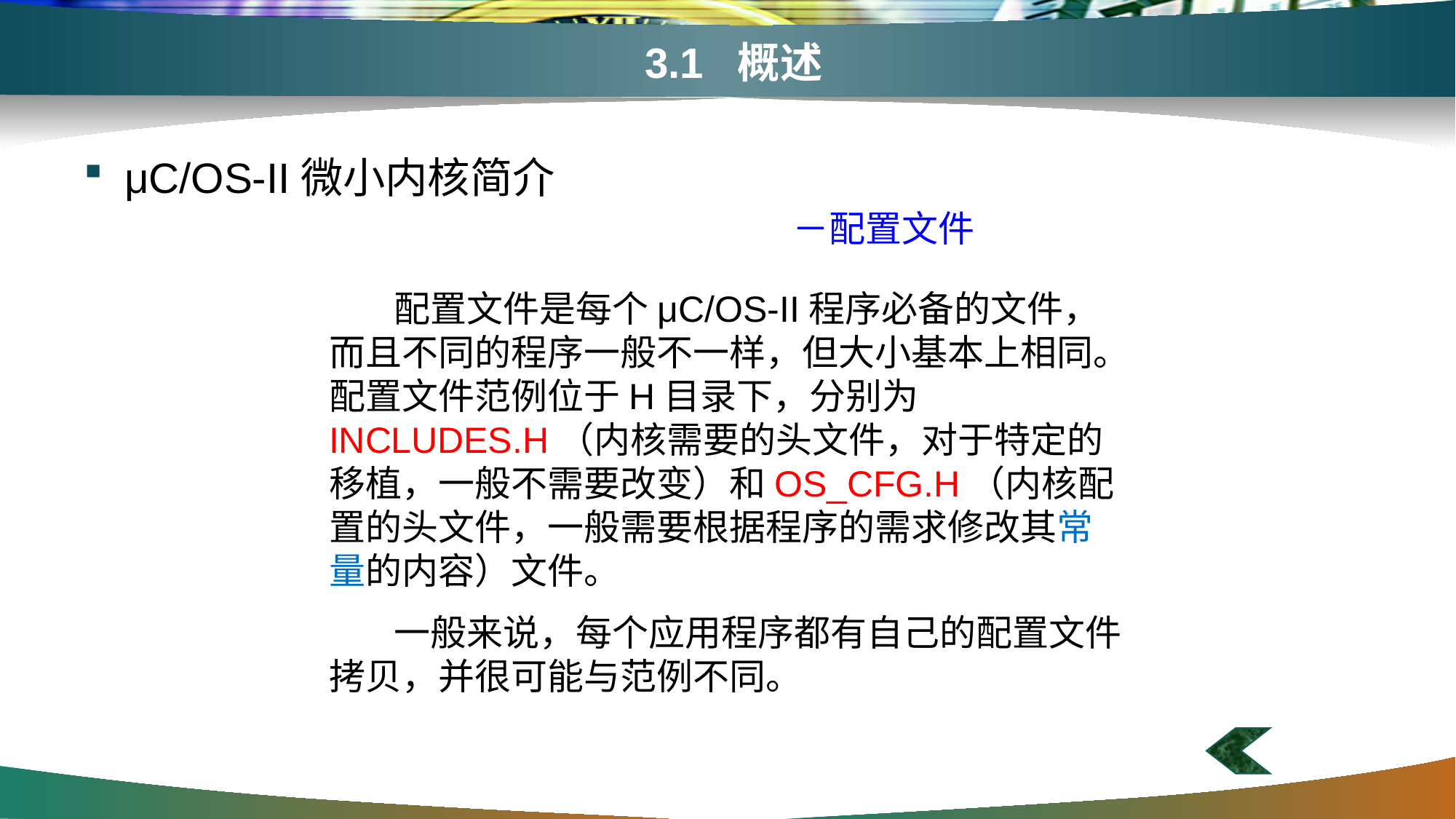

# 3.1  概述
μC/OS-II微小内核简介
－配置文件
   配置文件是每个μC/OS-II程序必备的文件，而且不同的程序一般不一样，但大小基本上相同。配置文件范例位于H目录下，分别为INCLUDES.H（内核需要的头文件，对于特定的移植，一般不需要改变）和OS_CFG.H（内核配置的头文件，一般需要根据程序的需求修改其常量的内容）文件。
   一般来说，每个应用程序都有自己的配置文件拷贝，并很可能与范例不同。